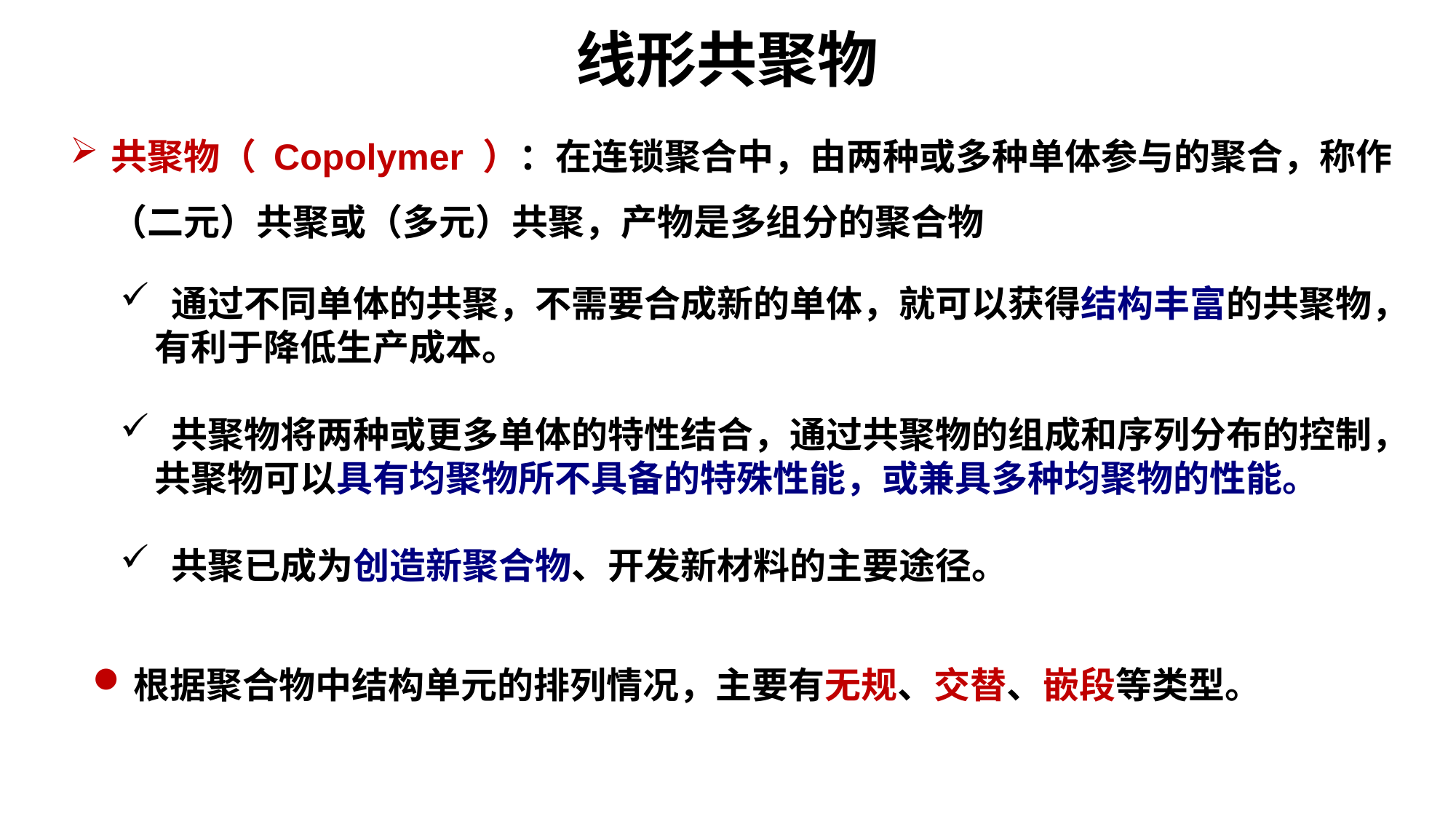

# 线形共聚物
共聚物（ Copolymer ）：在连锁聚合中，由两种或多种单体参与的聚合，称作（二元）共聚或（多元）共聚，产物是多组分的聚合物
 通过不同单体的共聚，不需要合成新的单体，就可以获得结构丰富的共聚物，有利于降低生产成本。

 共聚物将两种或更多单体的特性结合，通过共聚物的组成和序列分布的控制，共聚物可以具有均聚物所不具备的特殊性能，或兼具多种均聚物的性能。

 共聚已成为创造新聚合物、开发新材料的主要途径。
根据聚合物中结构单元的排列情况，主要有无规、交替、嵌段等类型。